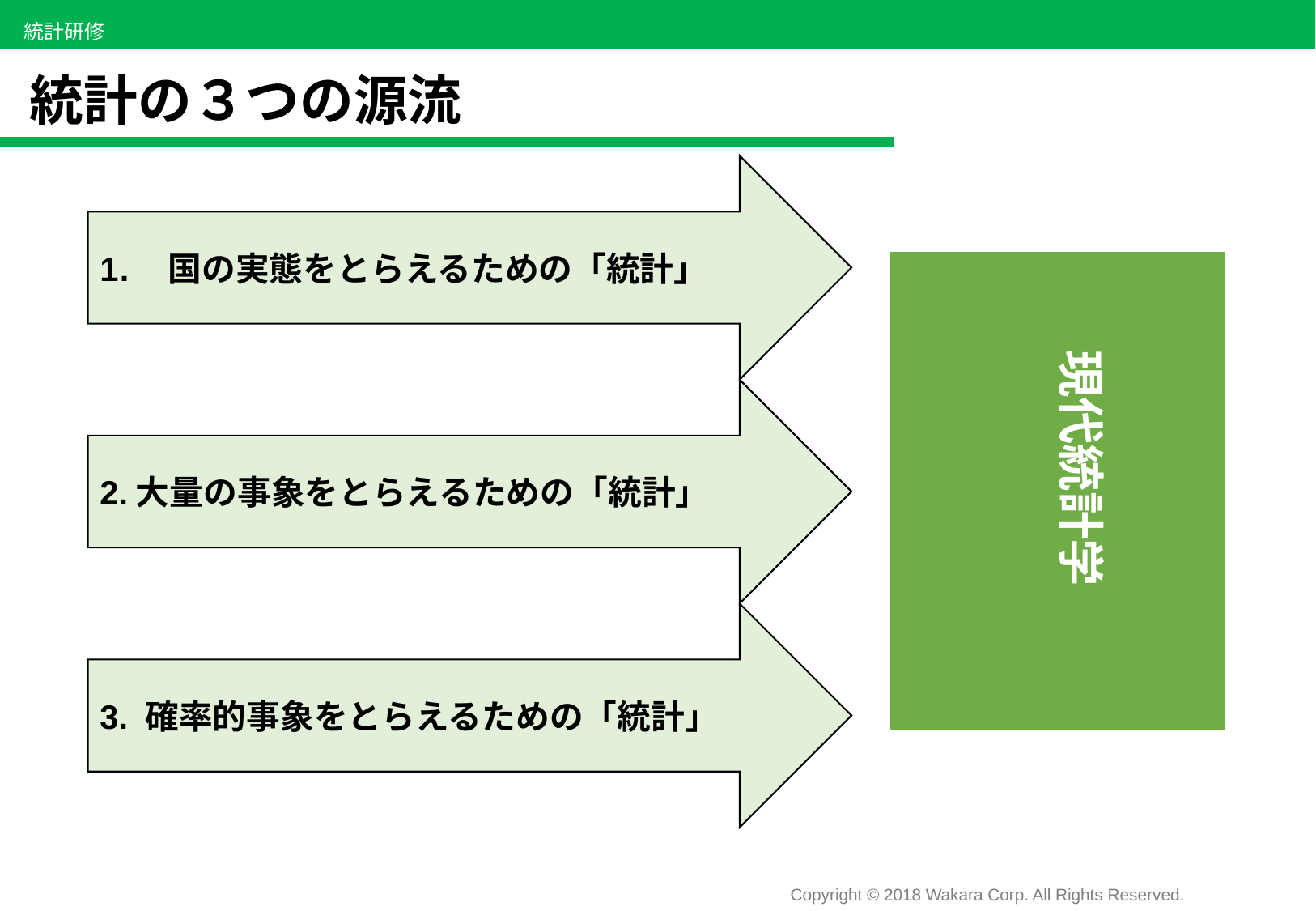

# 統計の３つの源流
国の実態をとらえるための「統計」

現代統計学

2.大量の事象をとらえるための「統計」
3. 確率的事象をとらえるための「統計」